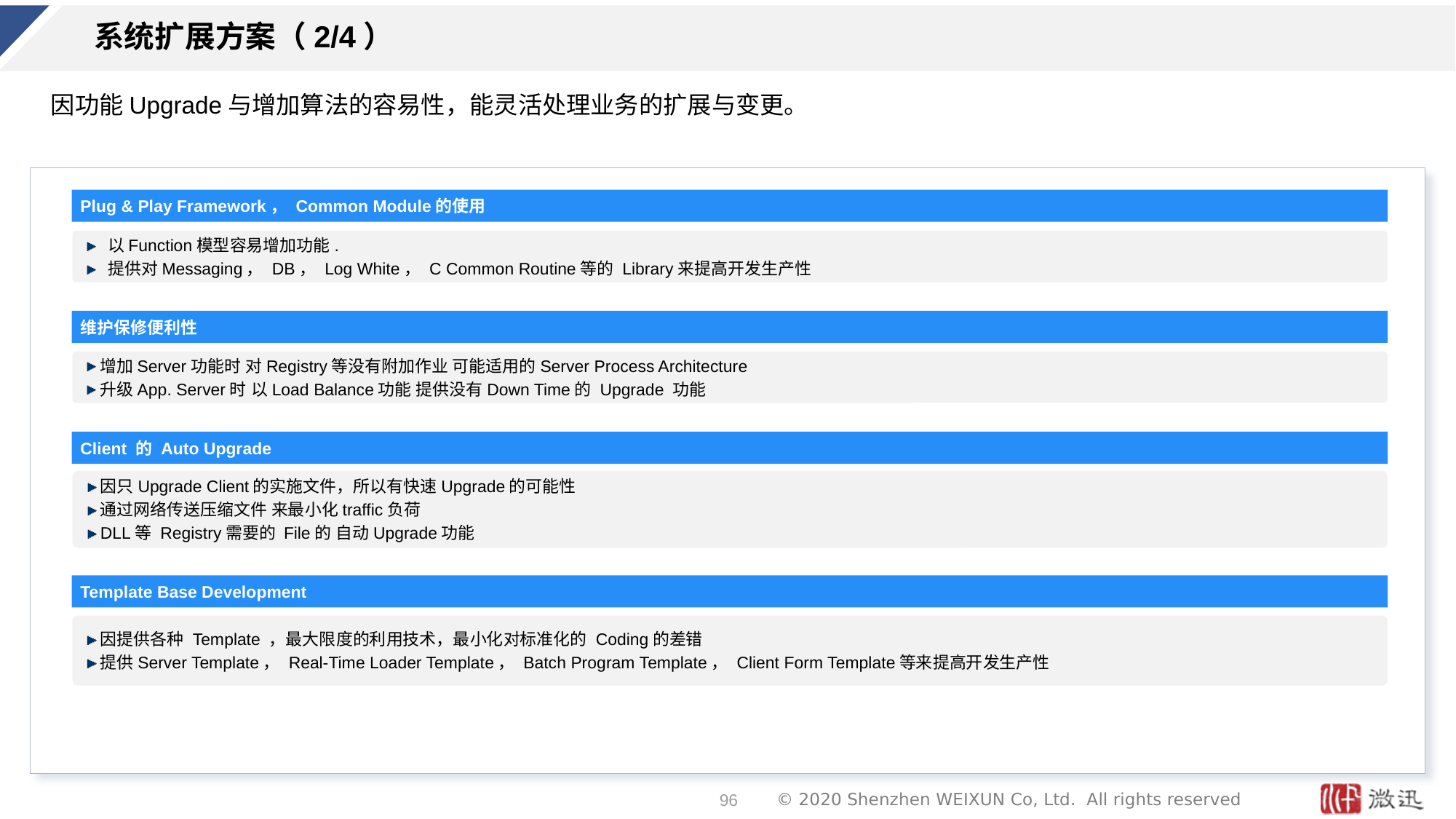

# 系统扩展方案（2/4）
因功能Upgrade与增加算法的容易性，能灵活处理业务的扩展与变更。

Plug & Play Framework， Common Module的使用
 以Function模型容易增加功能.
 提供对Messaging， DB， Log White， C Common Routine等的 Library来提高开发生产性
维护保修便利性
增加Server功能时 对Registry等没有附加作业 可能适用的Server Process Architecture
升级App. Server时 以Load Balance功能 提供没有Down Time的 Upgrade 功能
Client 的 Auto Upgrade
因只Upgrade Client的实施文件，所以有快速Upgrade的可能性
通过网络传送压缩文件 来最小化traffic负荷
DLL等 Registry需要的 File的 自动Upgrade功能
Template Base Development
因提供各种 Template ，最大限度的利用技术，最小化对标准化的 Coding的差错
提供Server Template， Real-Time Loader Template， Batch Program Template， Client Form Template等来提高开发生产性
96